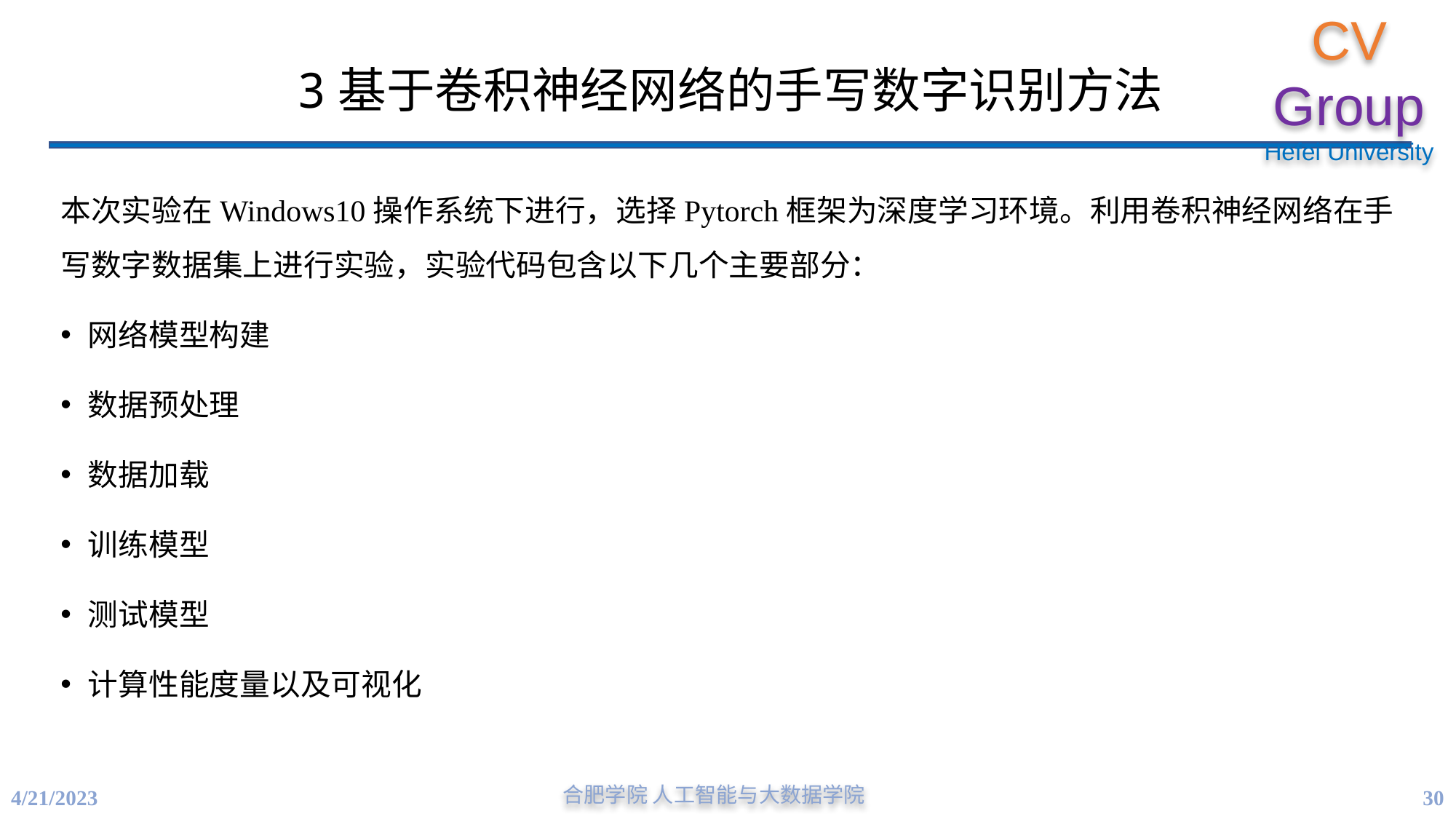

# 3基于卷积神经网络的手写数字识别方法
本次实验在Windows10操作系统下进行，选择Pytorch框架为深度学习环境。利用卷积神经网络在手写数字数据集上进行实验，实验代码包含以下几个主要部分：
网络模型构建
数据预处理
数据加载
训练模型
测试模型
计算性能度量以及可视化

30
4/21/2023
合肥学院 人工智能与大数据学院